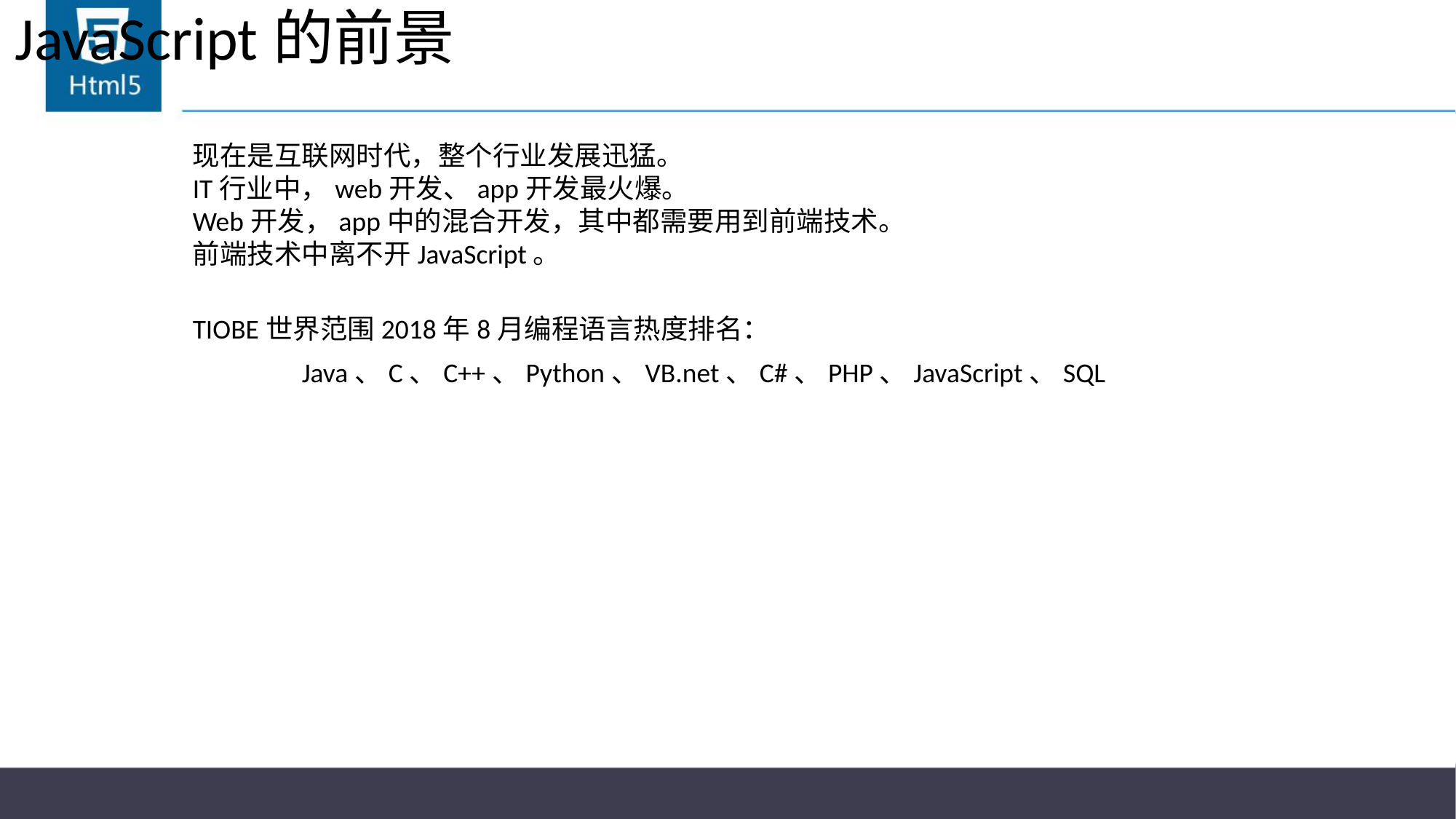

# JavaScript的前景
现在是互联网时代，整个行业发展迅猛。
IT行业中，web开发、app开发最火爆。
Web开发，app中的混合开发，其中都需要用到前端技术。
前端技术中离不开JavaScript。

TIOBE世界范围2018年8月编程语言热度排名：
	Java、C、C++、Python、VB.net、C#、PHP、JavaScript、SQL